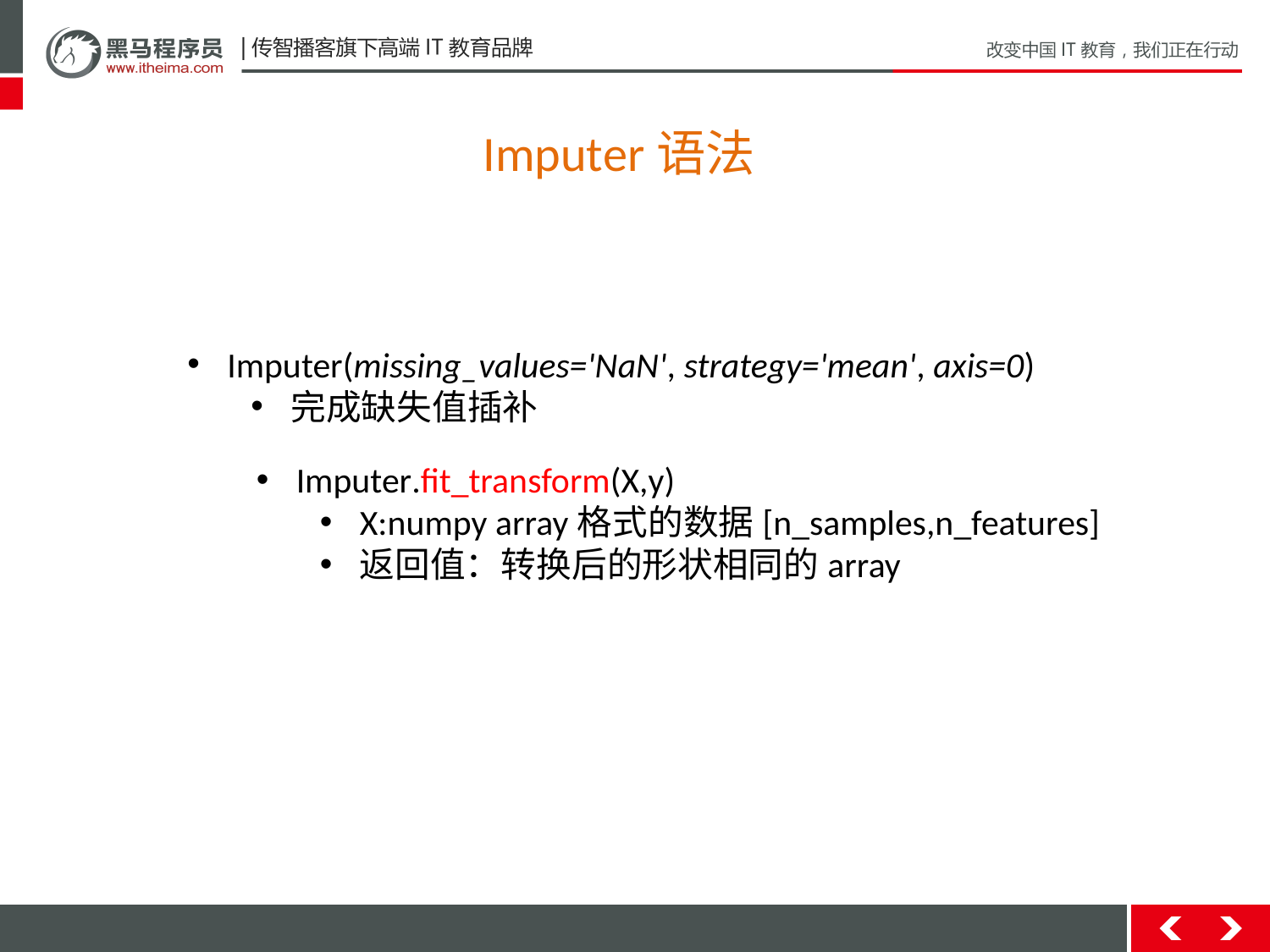

Imputer语法
Imputer(missing_values='NaN', strategy='mean', axis=0)
完成缺失值插补
Imputer.fit_transform(X,y)
X:numpy array格式的数据[n_samples,n_features]
返回值：转换后的形状相同的array